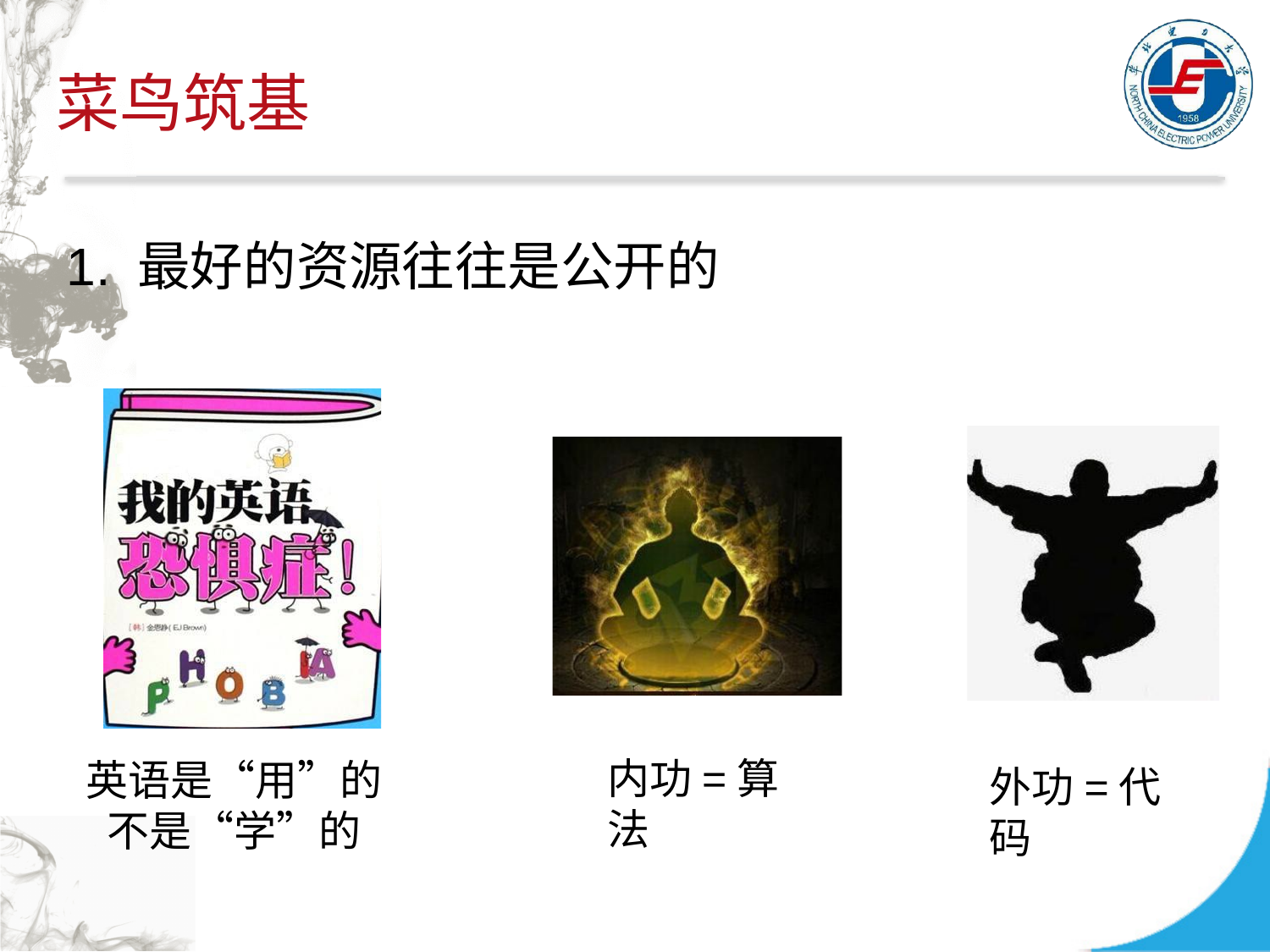

# 菜鸟筑基
1. 最好的资源往往是公开的

内功=算法
英语是“用”的 不是“学”的
外功=代码